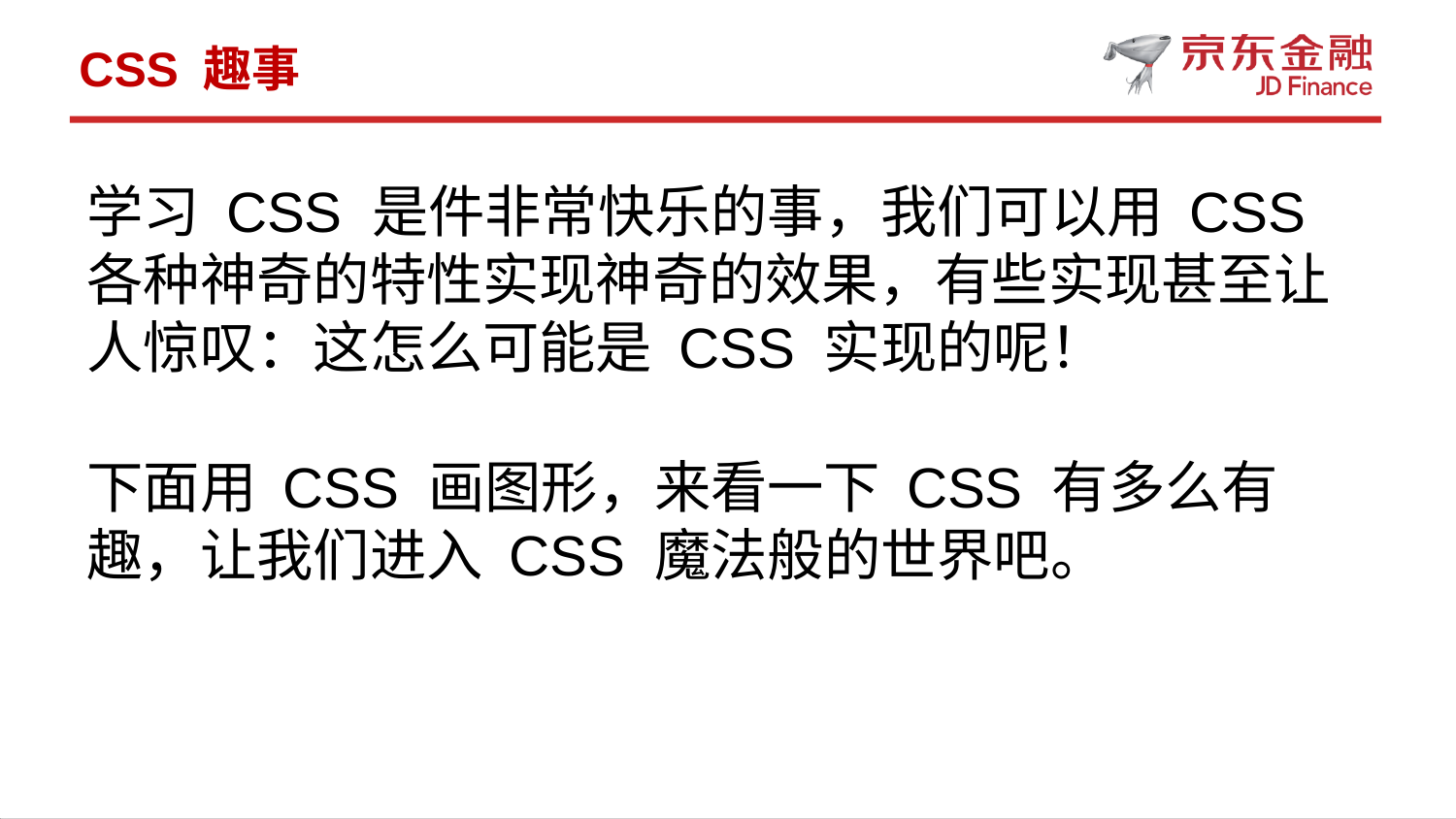

CSS 趣事
学习 CSS 是件非常快乐的事，我们可以用 CSS 各种神奇的特性实现神奇的效果，有些实现甚至让人惊叹：这怎么可能是 CSS 实现的呢！
下面用 CSS 画图形，来看一下 CSS 有多么有趣，让我们进入 CSS 魔法般的世界吧。